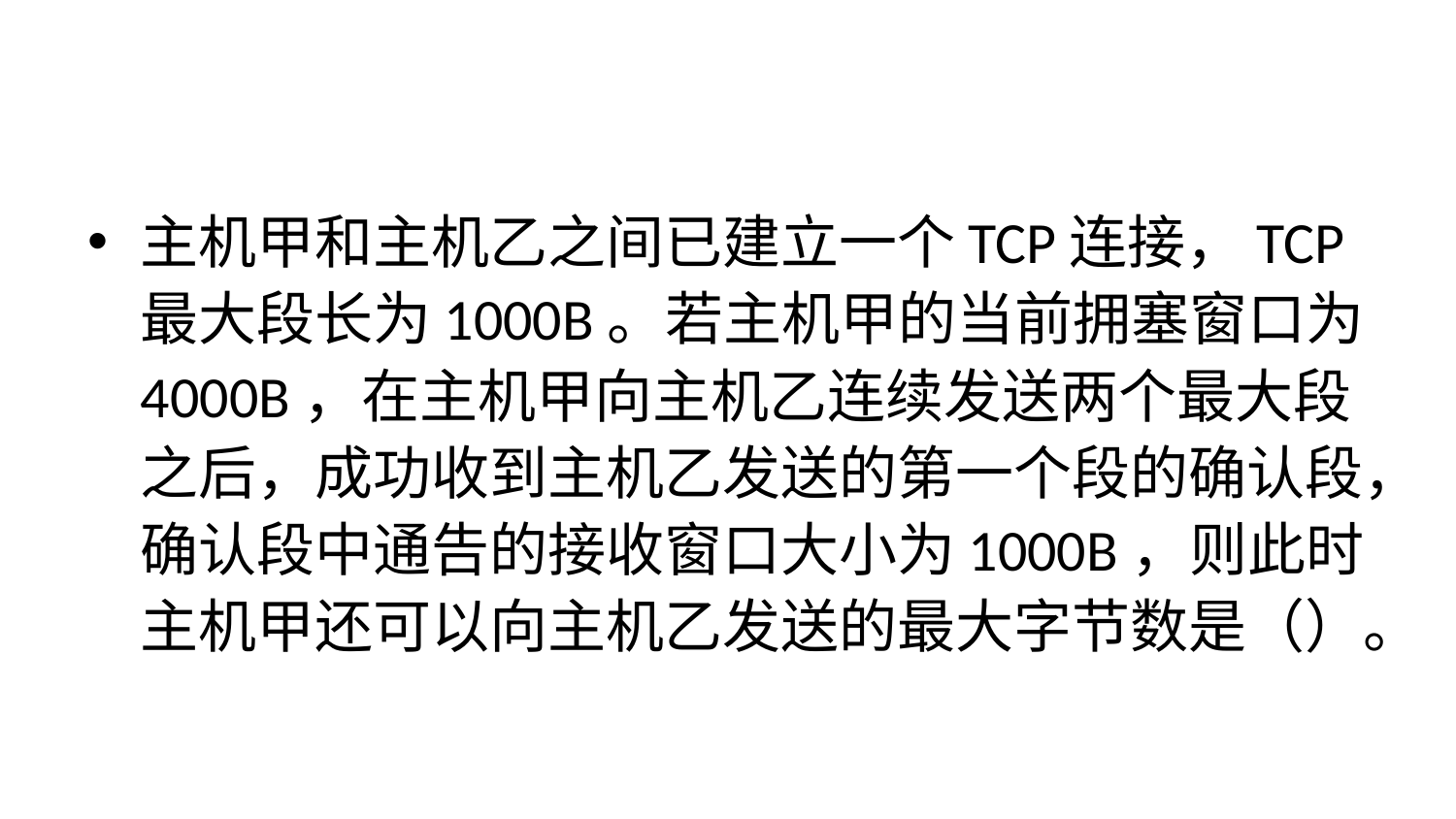

#
主机甲和主机乙之间已建立一个TCP连接，TCP最大段长为1000B。若主机甲的当前拥塞窗口为4000B，在主机甲向主机乙连续发送两个最大段之后，成功收到主机乙发送的第一个段的确认段，确认段中通告的接收窗口大小为1000B，则此时主机甲还可以向主机乙发送的最大字节数是（）。